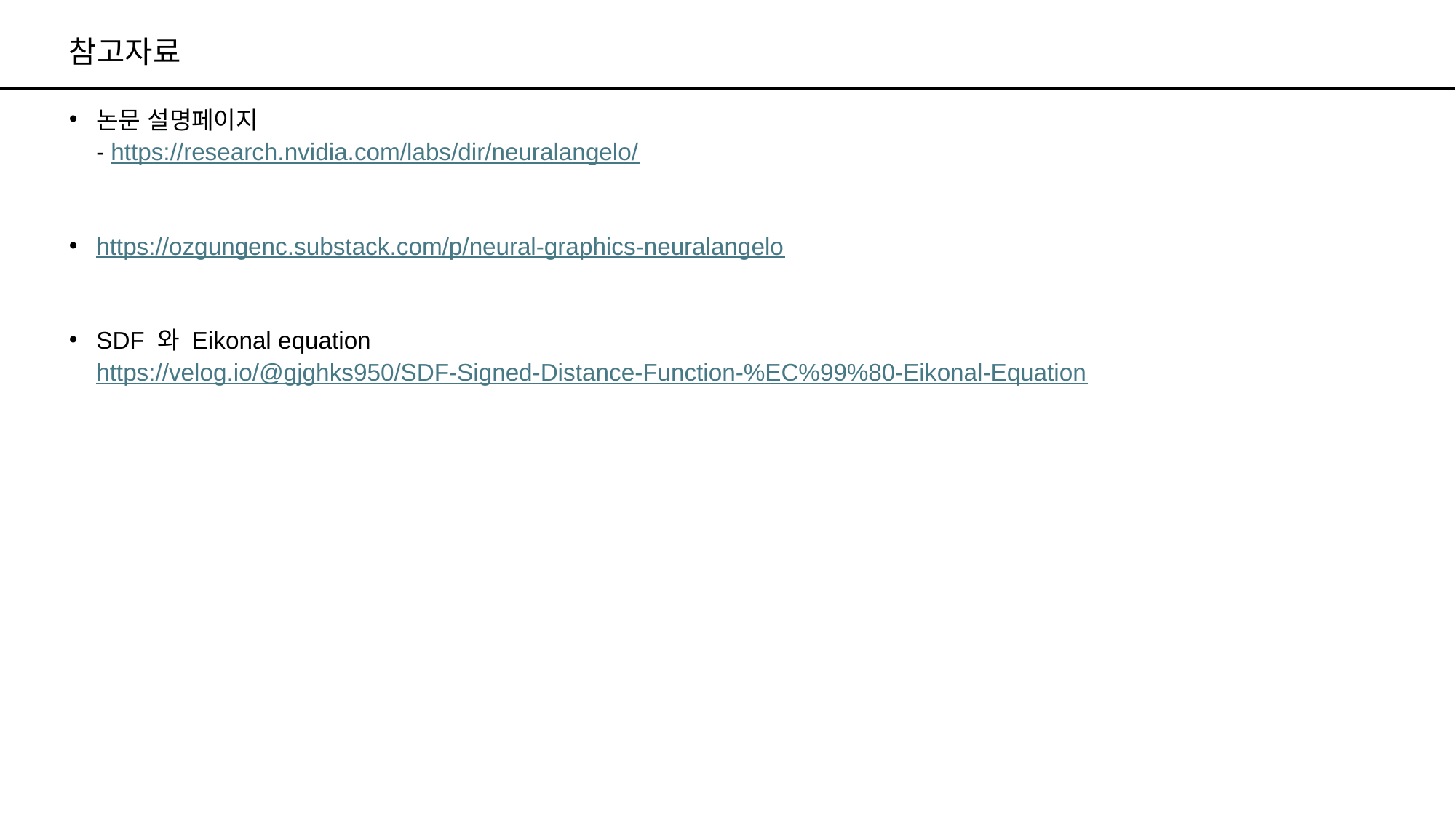

# 참고자료
논문 설명페이지
- https://research.nvidia.com/labs/dir/neuralangelo/

https://ozgungenc.substack.com/p/neural-graphics-neuralangelo

SDF 와 Eikonal equation
https://velog.io/@gjghks950/SDF-Signed-Distance-Function-%EC%99%80-Eikonal-Equation